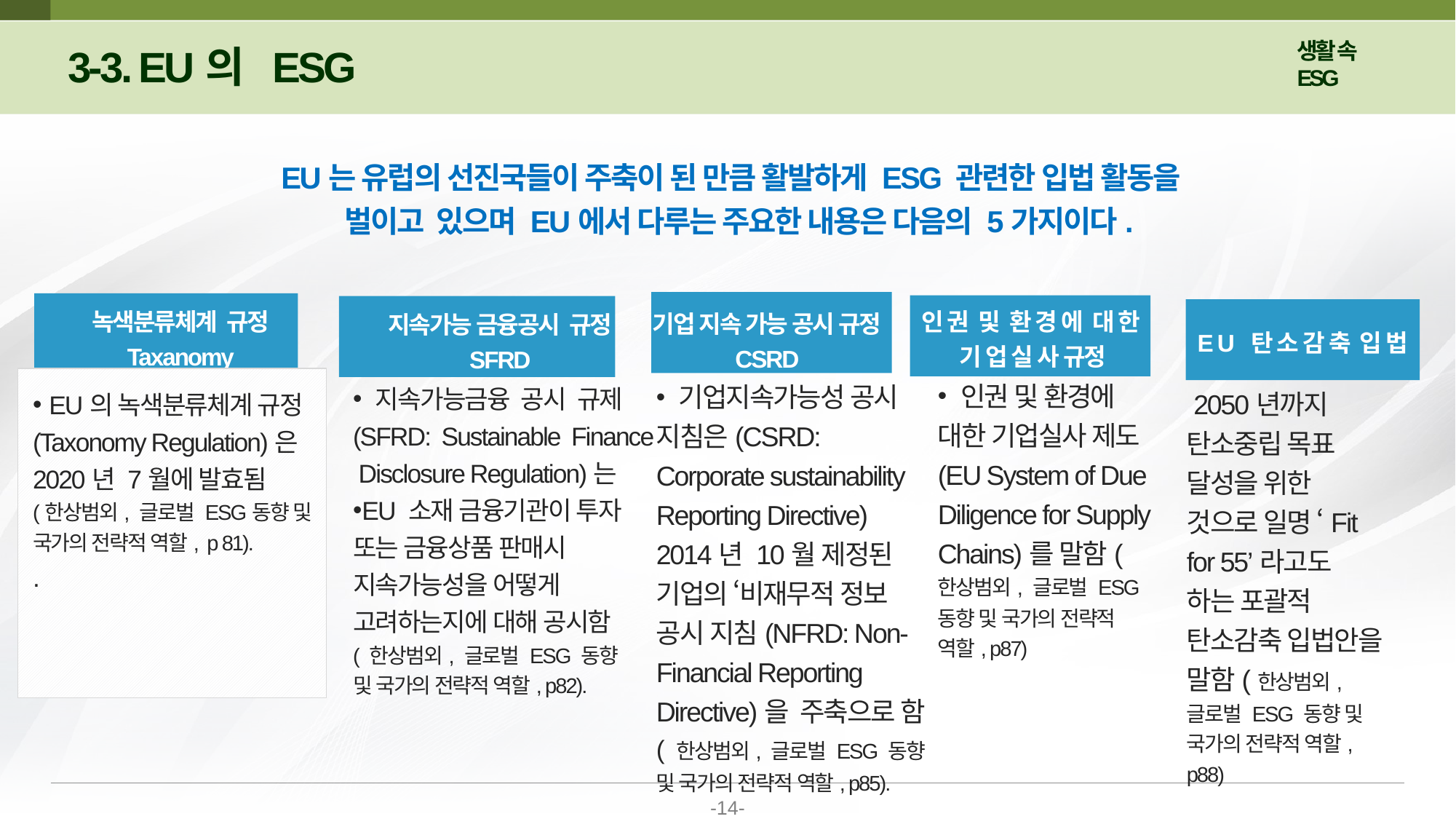

3-3. EU의  ESG
EU는 유럽의 선진국들이 주축이 된 만큼 활발하게 ESG 관련한 입법 활동을
 벌이고  있으며 EU에서 다루는 주요한 내용은 다음의 5가지이다.

녹색분류체계  규정
Taxanomy
인 권  및  환 경 에  대 한  기 업 실 사 규정

기업 지속 가능 공시 규정
CSRD
지속가능 금융공시  규정
SFRD
E U  탄 소 감 축  입 법
 인권 및 환경에 대한 기업실사 제도(EU System of Due Diligence for Supply Chains)를 말함(한상범외, 글로벌 ESG 동향 및 국가의 전략적 역할, p87)

 기업지속가능성 공시 지침은(CSRD: Corporate sustainability Reporting Directive)  2014년 10월 제정된 기업의 ‘비재무적 정보 공시 지침(NFRD: Non-Financial Reporting Directive)을  주축으로 함( 한상범외, 글로벌 ESG 동향 및 국가의 전략적 역할, p85).

 지속가능금융  공시  규제(SFRD:  Sustainable  Finance  Disclosure Regulation)는
EU 소재 금융기관이 투자
또는 금융상품 판매시
지속가능성을 어떻게
고려하는지에 대해 공시함
( 한상범외, 글로벌 ESG 동향
및 국가의 전략적 역할, p82).
 2050년까지 탄소중립 목표 달성을 위한 것으로 일명 ‘Fit for 55’라고도  하는 포괄적 탄소감축 입법안을 말함(한상범외, 글로벌 ESG 동향 및 국가의 전략적 역할, p88)

 EU의 녹색분류체계 규정(Taxonomy Regulation)은
2020년 7월에 발효됨
(한상범외, 글로벌 ESG동향 및 국가의 전략적 역할,  p 81).
.